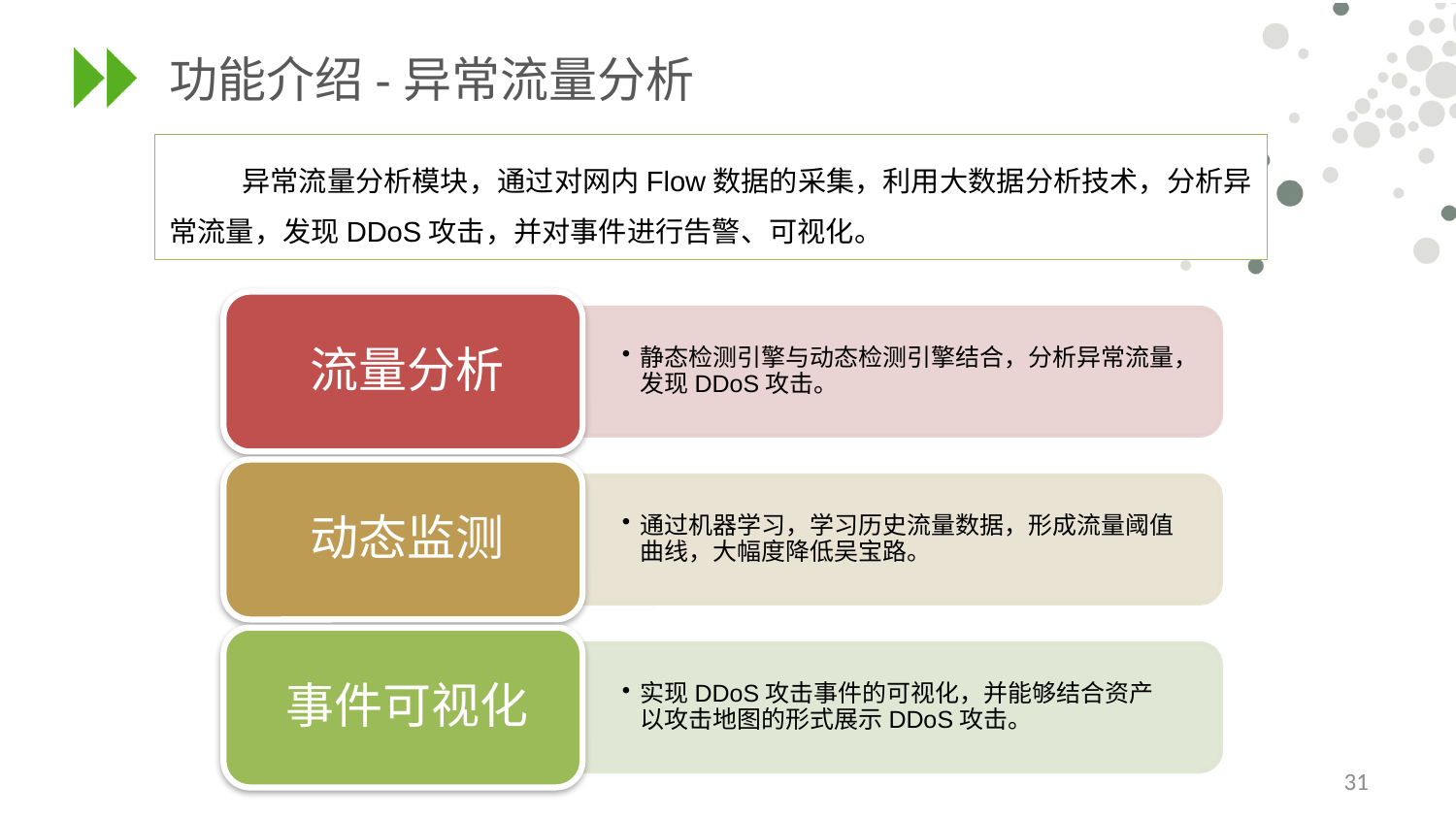

# 功能介绍-异常流量分析
异常流量分析模块，通过对网内Flow数据的采集，利用大数据分析技术，分析异常流量，发现DDoS攻击，并对事件进行告警、可视化。
静态检测引擎与动态检测引擎结合，分析异常流量，发现DDoS攻击。
流量分析
通过机器学习，学习历史流量数据，形成流量阈值曲线，大幅度降低吴宝路。
动态监测
实现DDoS攻击事件的可视化，并能够结合资产以攻击地图的形式展示DDoS攻击。
事件可视化
31